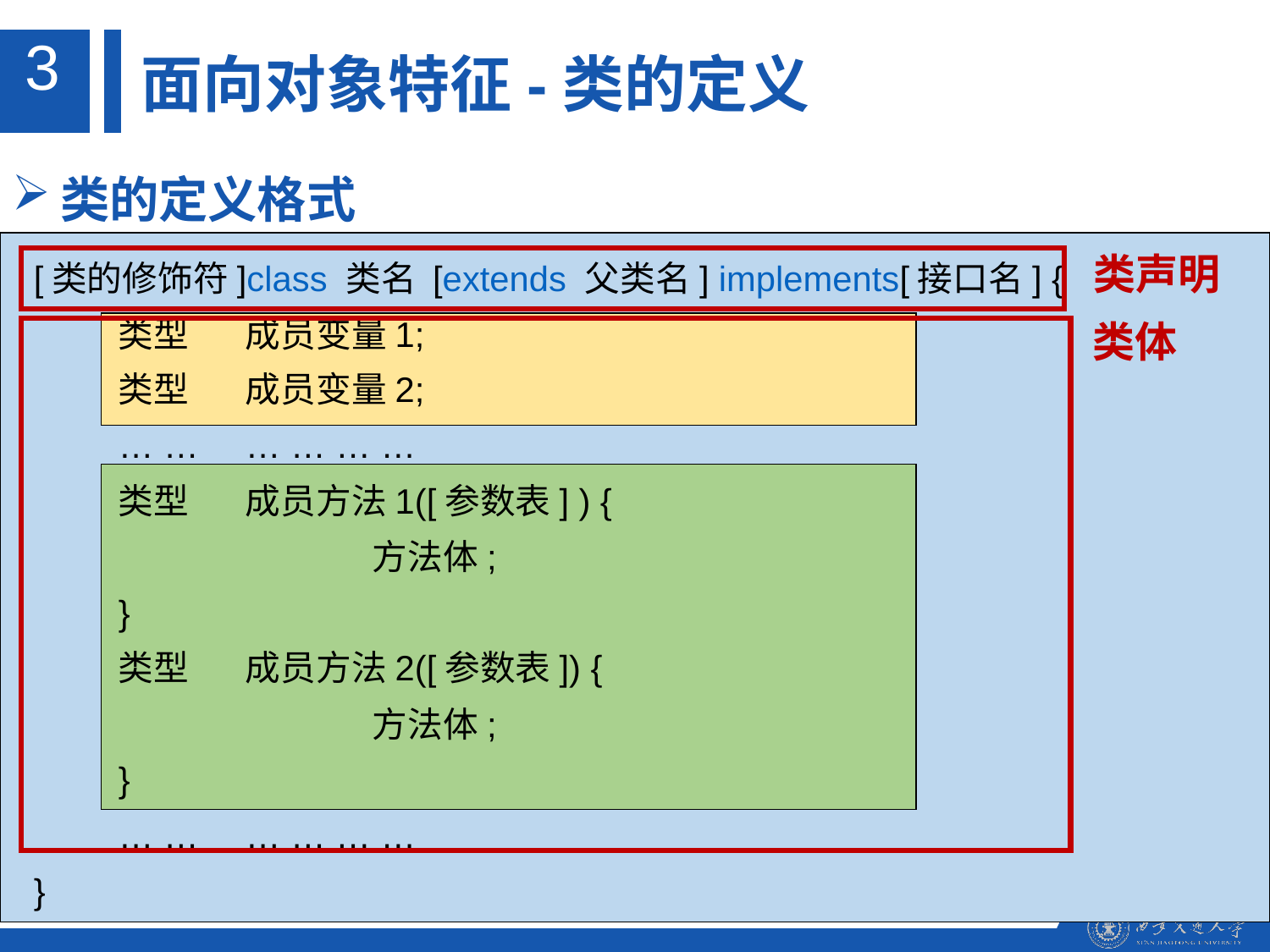

3
面向对象特征-类的定义
类的定义格式

类声明

[类的修饰符]class 类名 [extends 父类名] implements[接口名] {
	类型	成员变量1;
	类型	成员变量2;
	… …	… … … …
	类型	成员方法1([参数表] ) {
			方法体;
	}
	类型	成员方法2([参数表]) {
			方法体;
	}
	… …	… … … …
}
类体